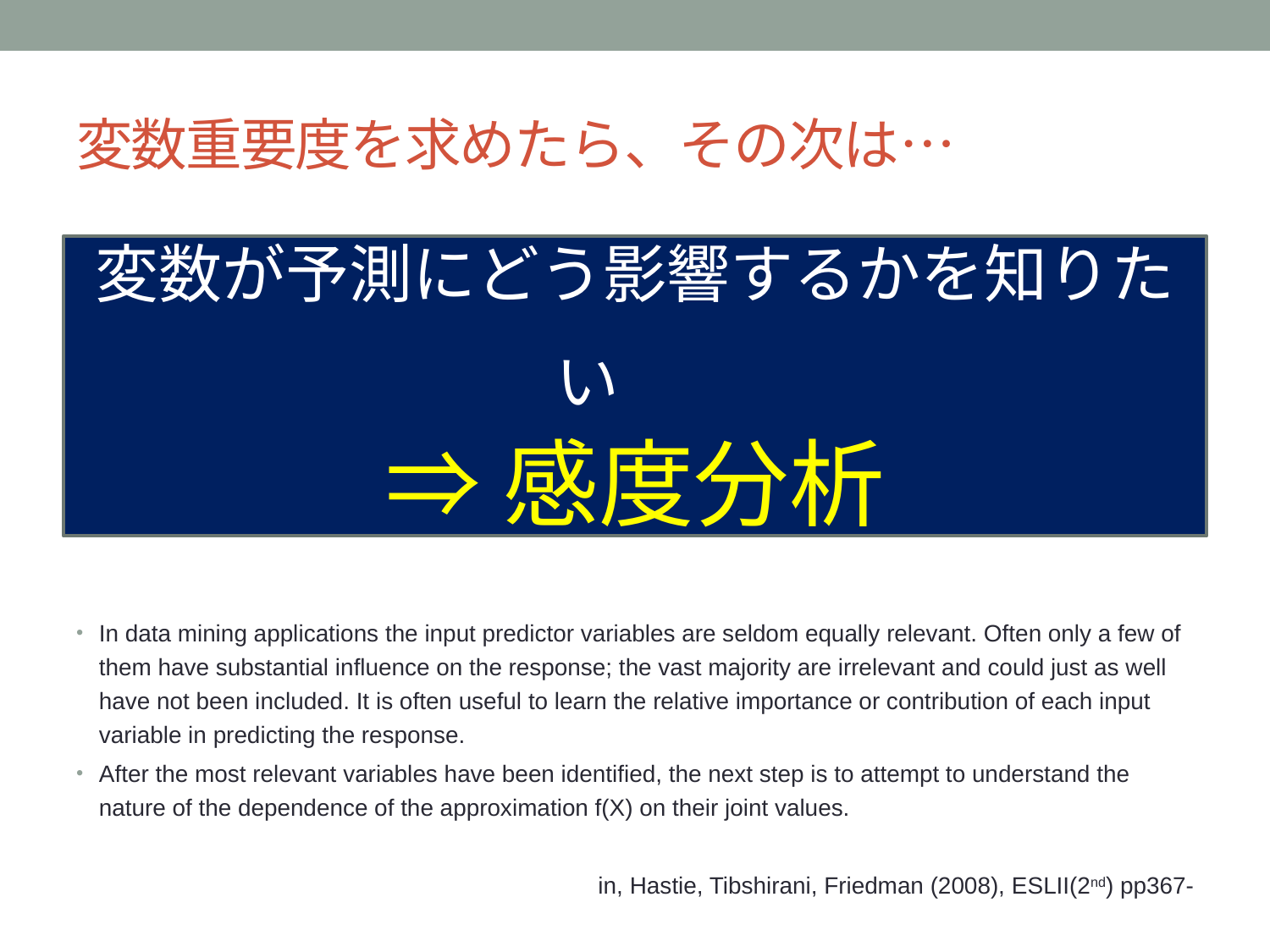

# 変数重要度を求めたら、その次は…
変数が予測にどう影響するかを知りたい
⇒感度分析
In data mining applications the input predictor variables are seldom equally relevant. Often only a few of them have substantial influence on the response; the vast majority are irrelevant and could just as well have not been included. It is often useful to learn the relative importance or contribution of each input variable in predicting the response.
After the most relevant variables have been identified, the next step is to attempt to understand the nature of the dependence of the approximation f(X) on their joint values.

in, Hastie, Tibshirani, Friedman (2008), ESLII(2nd) pp367-